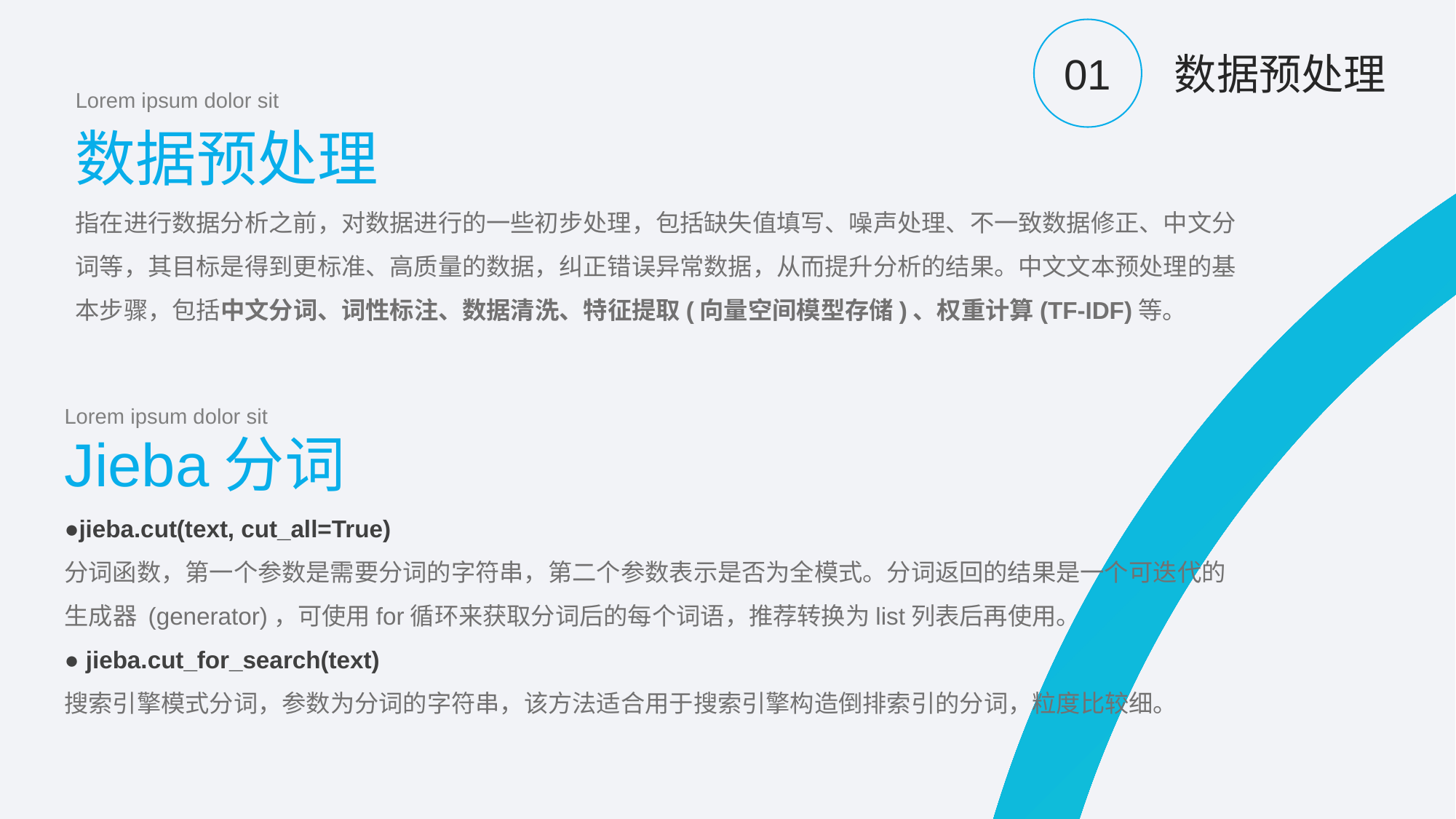

01
数据预处理
Lorem ipsum dolor sit
数据预处理
指在进行数据分析之前，对数据进行的一些初步处理，包括缺失值填写、噪声处理、不一致数据修正、中文分词等，其目标是得到更标准、高质量的数据，纠正错误异常数据，从而提升分析的结果。中文文本预处理的基本步骤，包括中文分词、词性标注、数据清洗、特征提取(向量空间模型存储)、权重计算(TF-IDF)等。
Lorem ipsum dolor sit
Jieba分词
●jieba.cut(text, cut_all=True)
分词函数，第一个参数是需要分词的字符串，第二个参数表示是否为全模式。分词返回的结果是一个可迭代的生成器 (generator)，可使用for循环来获取分词后的每个词语，推荐转换为list列表后再使用。
● jieba.cut_for_search(text)
搜索引擎模式分词，参数为分词的字符串，该方法适合用于搜索引擎构造倒排索引的分词，粒度比较细。